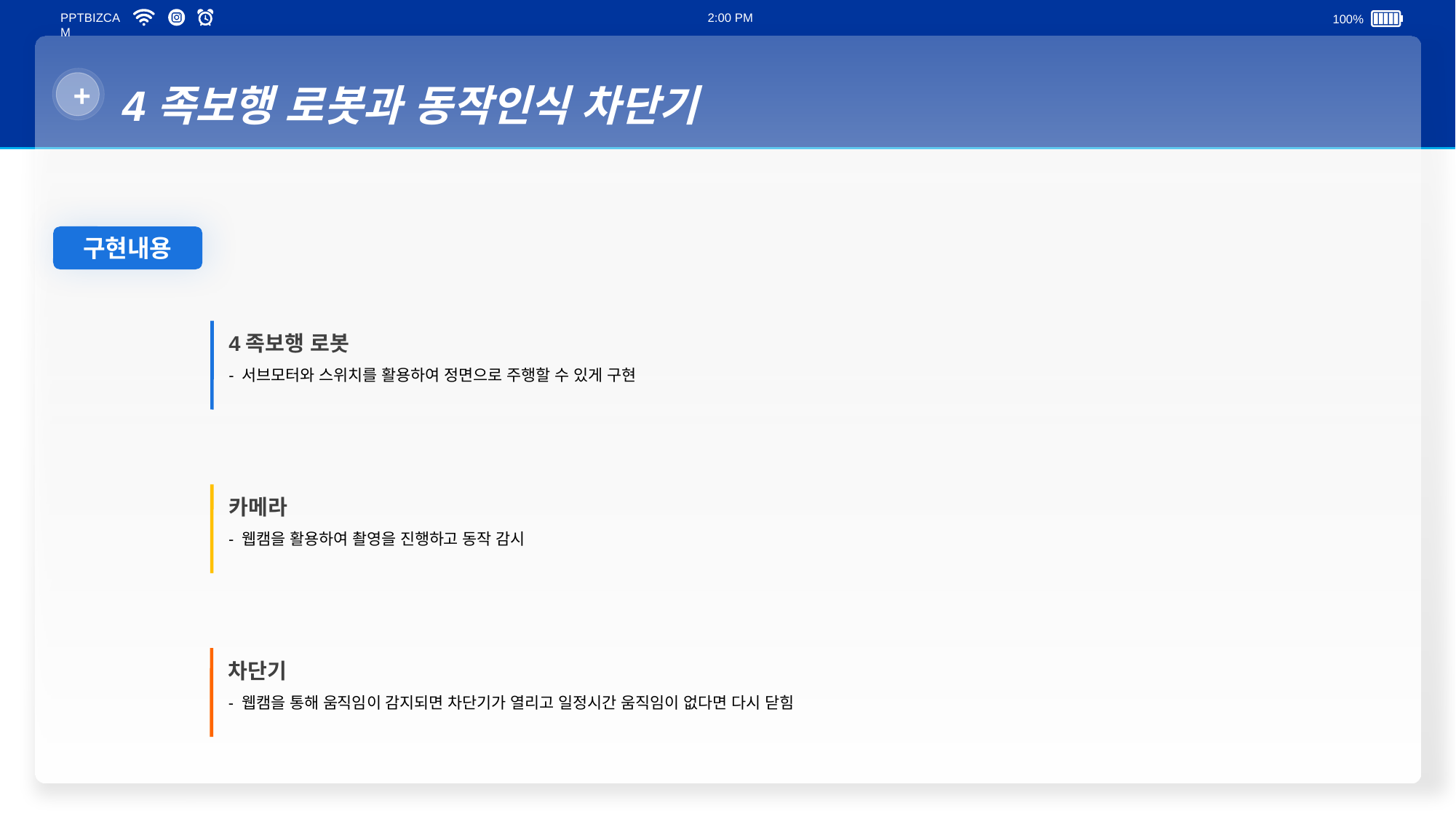

PPTBIZCAM
2:00 PM
100%

+
4족보행 로봇과 동작인식 차단기
구현내용
4족보행 로봇
- 서브모터와 스위치를 활용하여 정면으로 주행할 수 있게 구현

카메라
- 웹캠을 활용하여 촬영을 진행하고 동작 감시
차단기
- 웹캠을 통해 움직임이 감지되면 차단기가 열리고 일정시간 움직임이 없다면 다시 닫힘